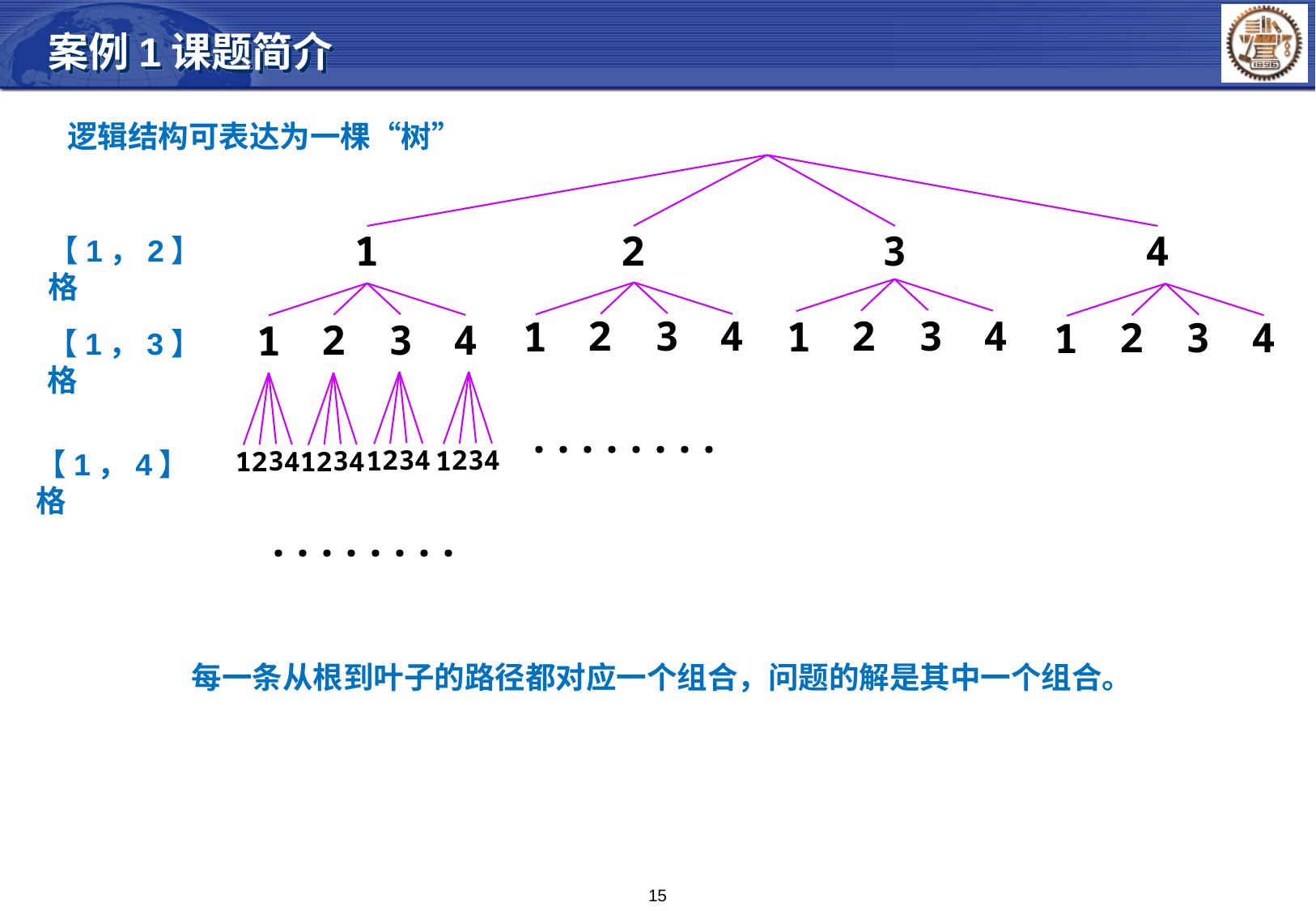

案例1课题简介
逻辑结构可表达为一棵“树”
【1，2】格
1
2
3
4
3
2
4
1
3
2
4
1
3
2
4
1
3
2
4
1
【1，3】格
3
2
4
1
3
2
4
1
3
2
4
1
3
2
4
1
........
【1，4】格
........
每一条从根到叶子的路径都对应一个组合，问题的解是其中一个组合。
15